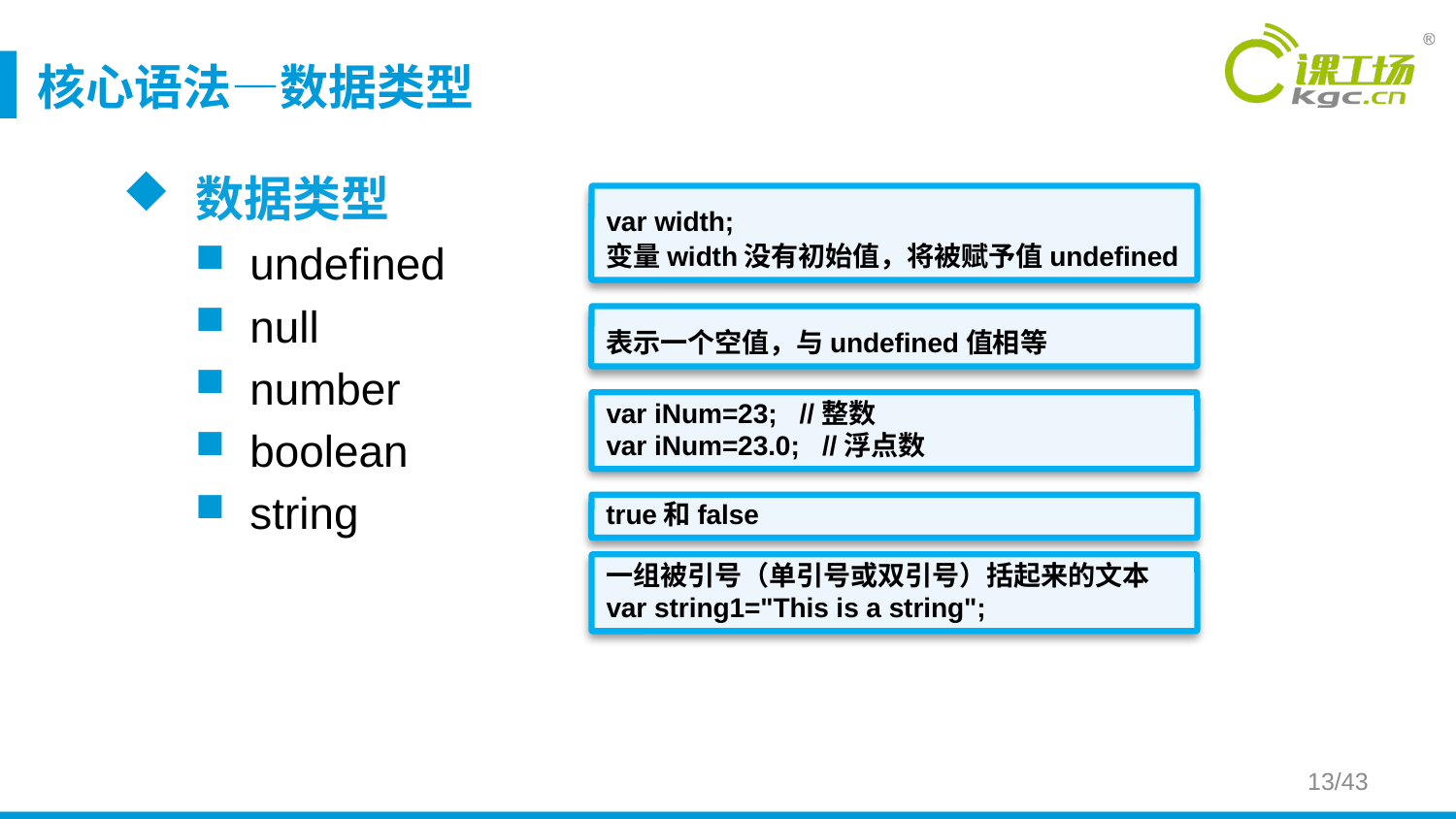

# 核心语法—数据类型
数据类型
undefined
null
number
boolean
string

var width;
变量width没有初始值，将被赋予值undefined

表示一个空值，与undefined值相等

var iNum=23;   //整数
var iNum=23.0;   //浮点数
true和false

一组被引号（单引号或双引号）括起来的文本
var string1="This is a string";
13/43